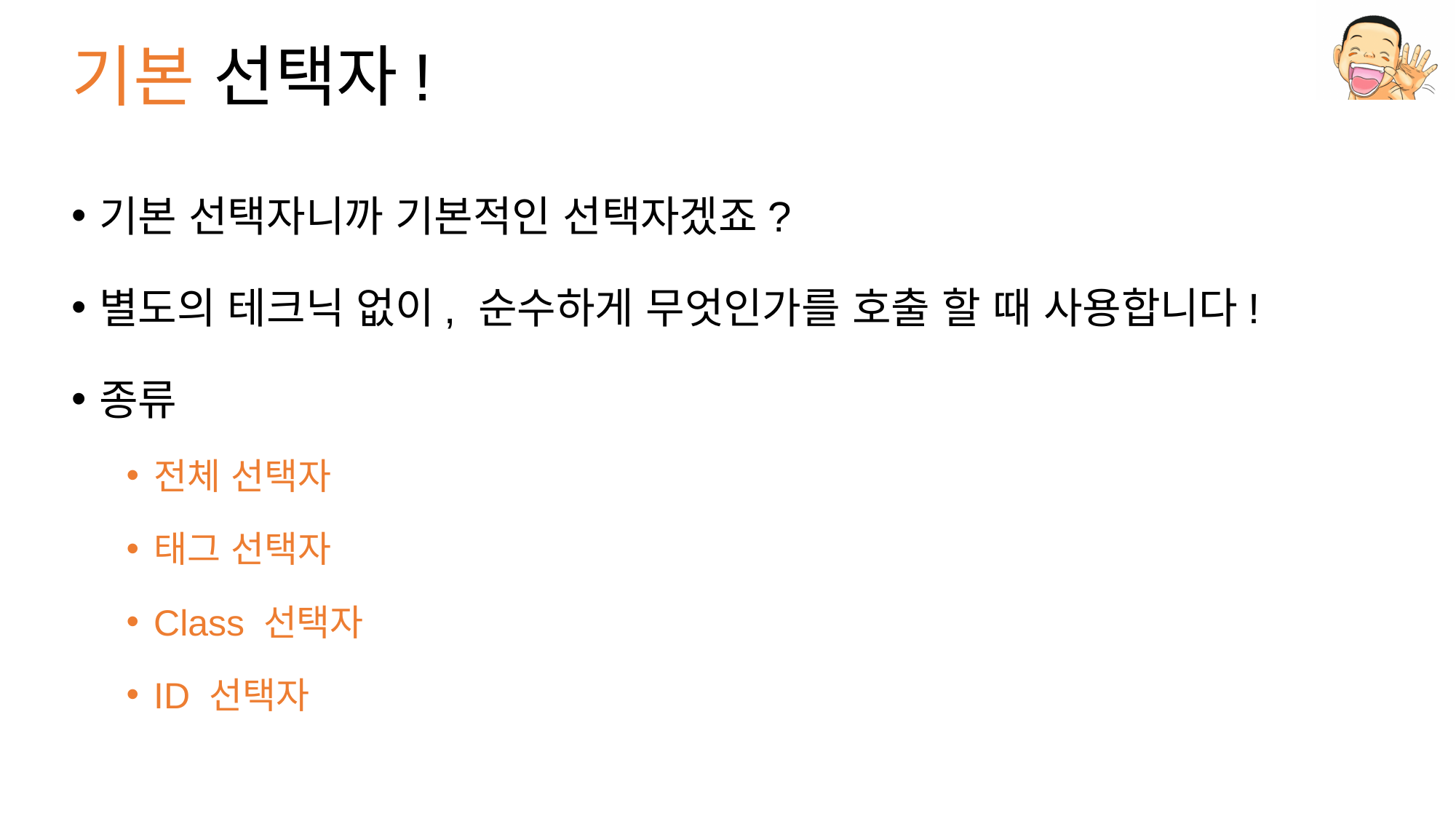

# 기본 선택자!
기본 선택자니까 기본적인 선택자겠죠?
별도의 테크닉 없이, 순수하게 무엇인가를 호출 할 때 사용합니다!
종류
전체 선택자
태그 선택자
Class 선택자
ID 선택자